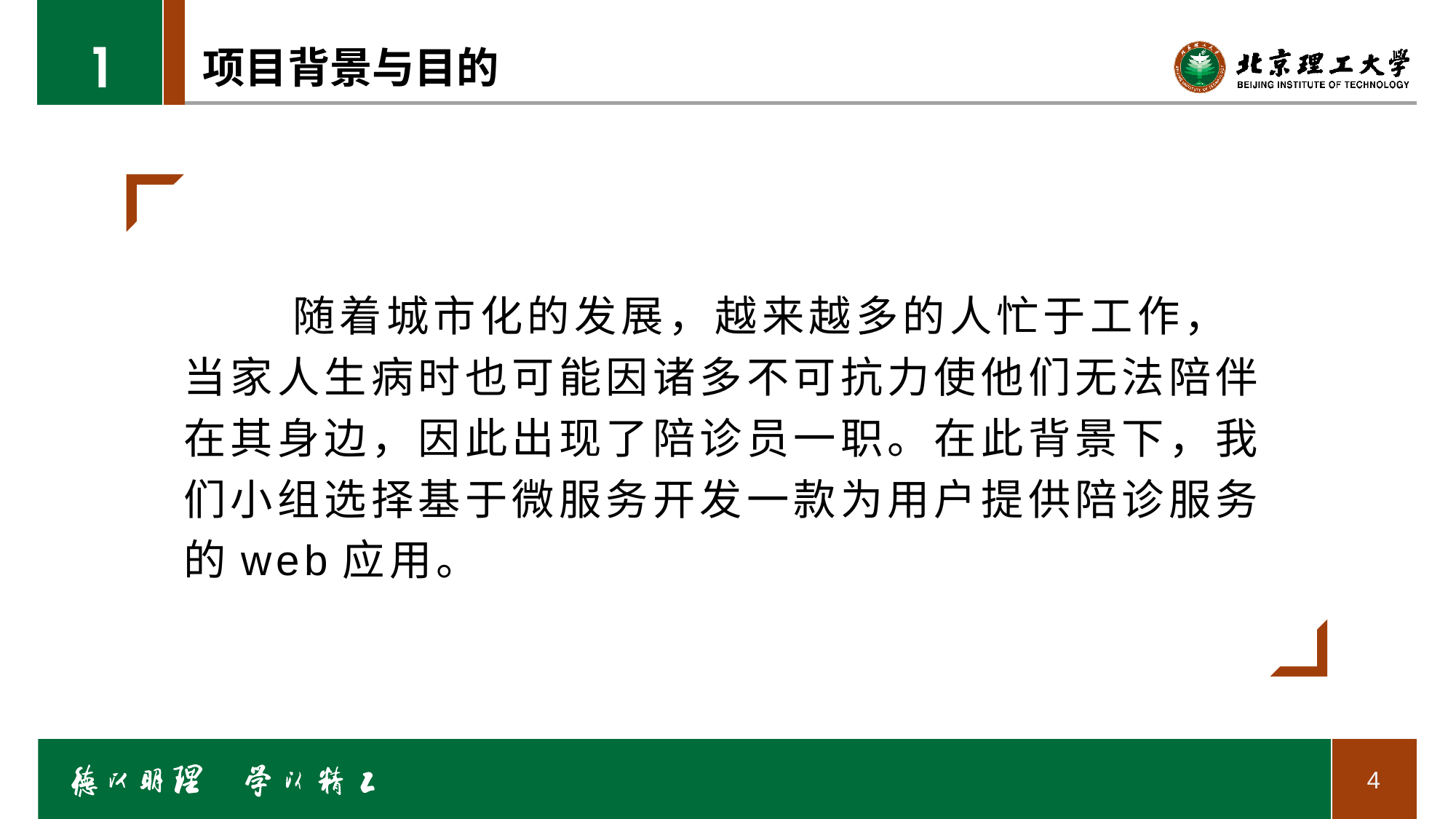

1
# 项目背景与目的

	随着城市化的发展，越来越多的人忙于工作，当家人生病时也可能因诸多不可抗力使他们无法陪伴在其身边，因此出现了陪诊员一职。在此背景下，我们小组选择基于微服务开发一款为用户提供陪诊服务的web应用。